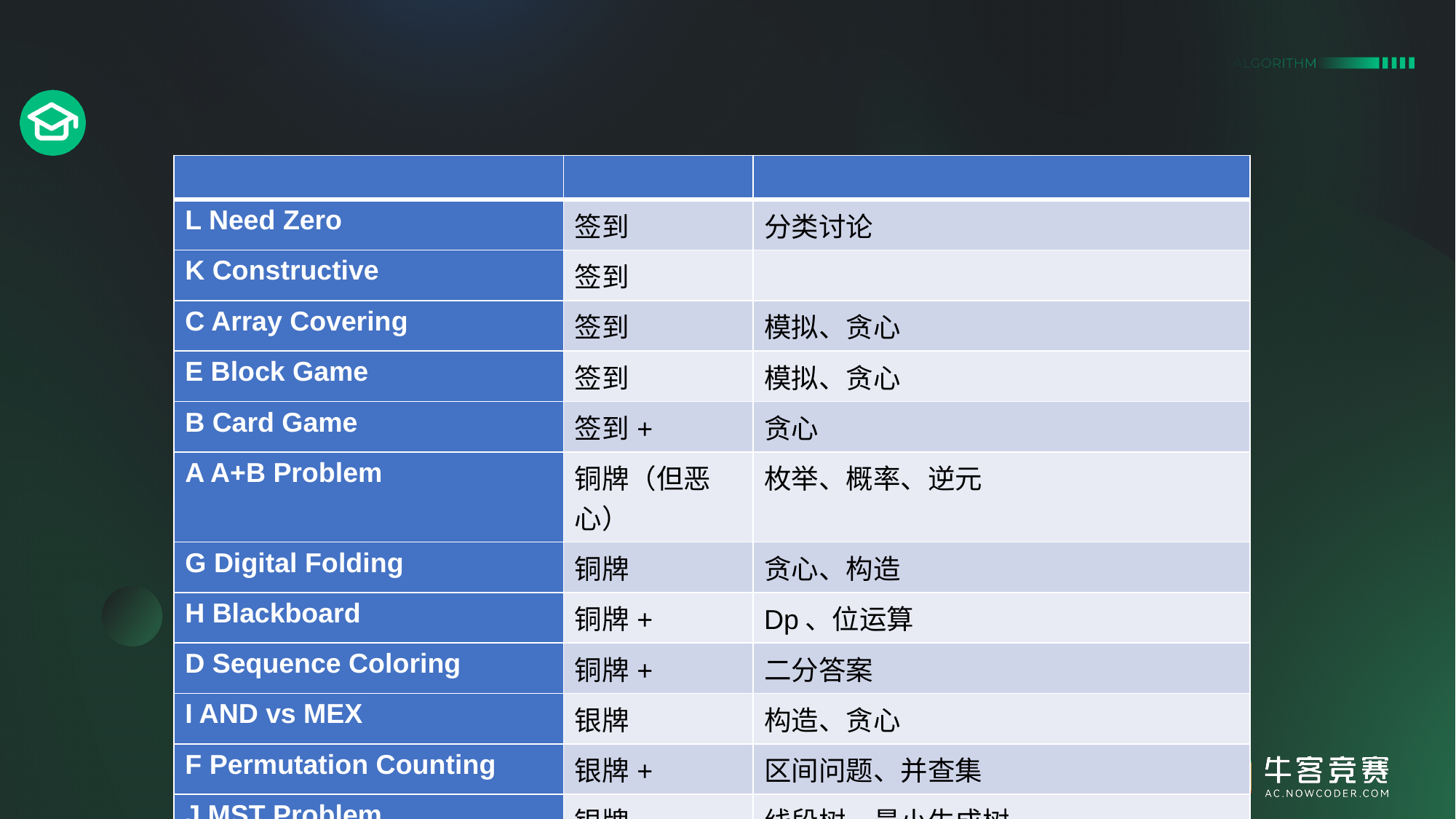

#
|  |  |  |
| --- | --- | --- |
| L Need Zero | 签到 | 分类讨论 |
| K Constructive | 签到 |  |
| C Array Covering | 签到 | 模拟、贪心 |
| E Block Game | 签到 | 模拟、贪心 |
| B Card Game | 签到+ | 贪心 |
| A A+B Problem | 铜牌（但恶心） | 枚举、概率、逆元 |
| G Digital Folding | 铜牌 | 贪心、构造 |
| H Blackboard | 铜牌+ | Dp、位运算 |
| D Sequence Coloring | 铜牌+ | 二分答案 |
| I AND vs MEX | 银牌 | 构造、贪心 |
| F Permutation Counting | 银牌+ | 区间问题、并查集 |
| J MST Problem | 银牌 | 线段树、最小生成树 |